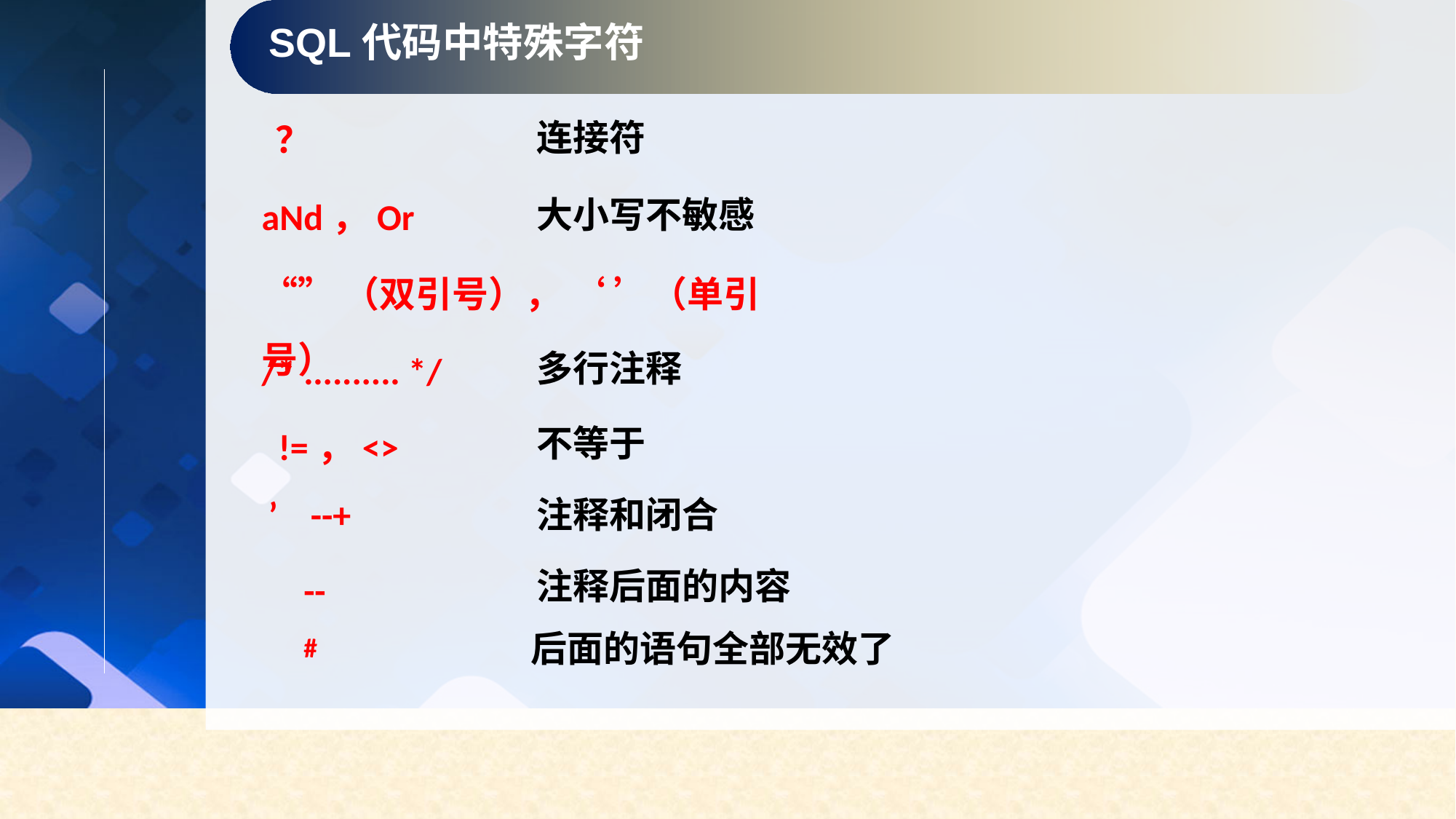

SQL代码中特殊字符
？
连接符
aNd，Or
大小写不敏感
“”（双引号）， ‘ ’（单引号）
/* .......... */
多行注释
!=，<>
不等于
’    --+
注释和闭合
--
注释后面的内容
后面的语句全部无效了
#